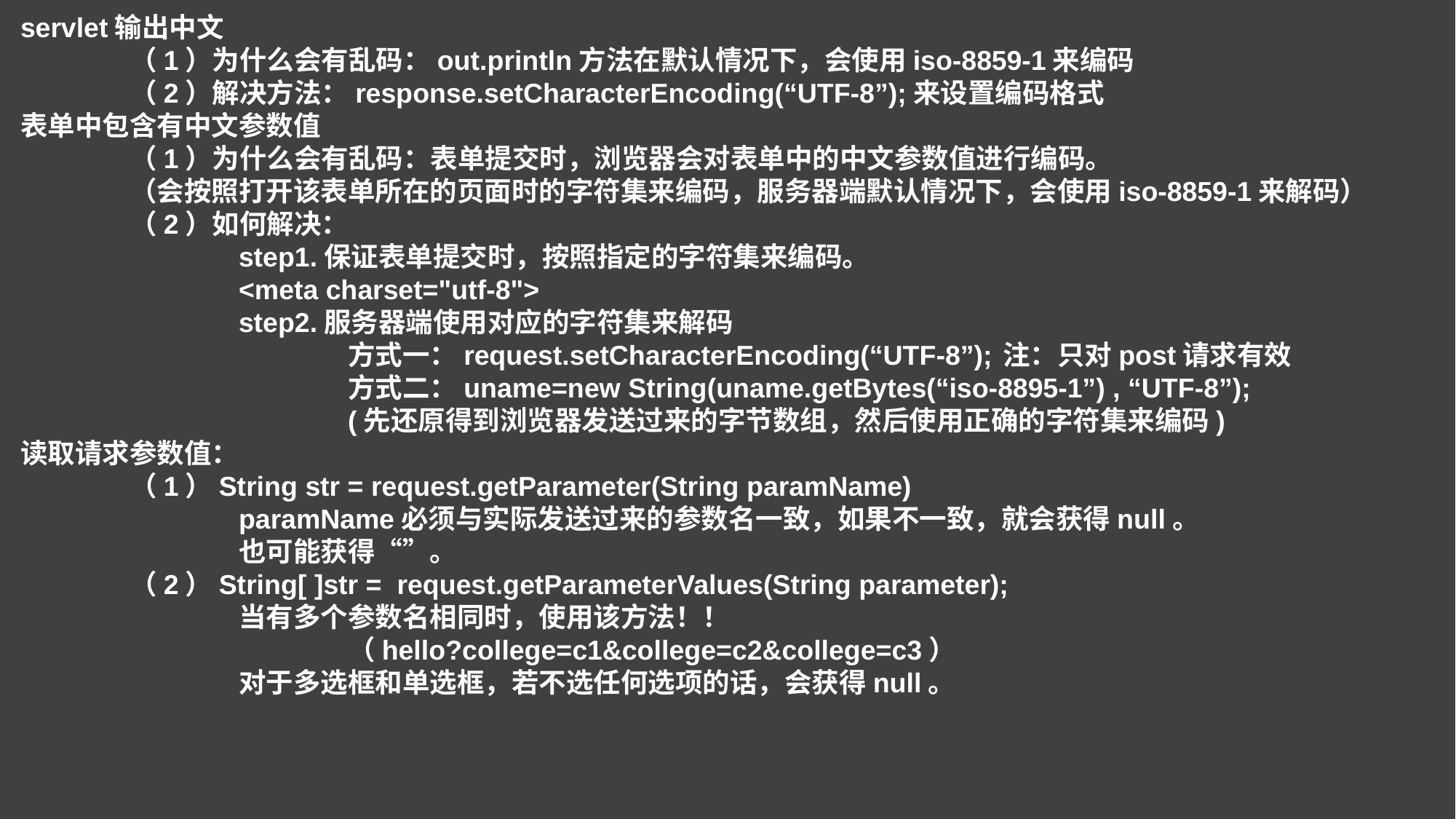

servlet输出中文
	（1）为什么会有乱码：out.println方法在默认情况下，会使用iso-8859-1来编码
	（2）解决方法：response.setCharacterEncoding(“UTF-8”);来设置编码格式
表单中包含有中文参数值
	（1）为什么会有乱码：表单提交时，浏览器会对表单中的中文参数值进行编码。
	（会按照打开该表单所在的页面时的字符集来编码，服务器端默认情况下，会使用iso-8859-1来解码）	（2）如何解决：
		step1.保证表单提交时，按照指定的字符集来编码。
		<meta charset="utf-8">
		step2.服务器端使用对应的字符集来解码
			方式一：request.setCharacterEncoding(“UTF-8”);	注：只对post请求有效
			方式二：uname=new String(uname.getBytes(“iso-8895-1”) , “UTF-8”);
			(先还原得到浏览器发送过来的字节数组，然后使用正确的字符集来编码)
读取请求参数值：
	（1）String str = request.getParameter(String paramName)
		paramName必须与实际发送过来的参数名一致，如果不一致，就会获得null。
		也可能获得“”。
	（2）String[ ]str =  request.getParameterValues(String parameter);
		当有多个参数名相同时，使用该方法！！
			（hello?college=c1&college=c2&college=c3）
		对于多选框和单选框，若不选任何选项的话，会获得null。